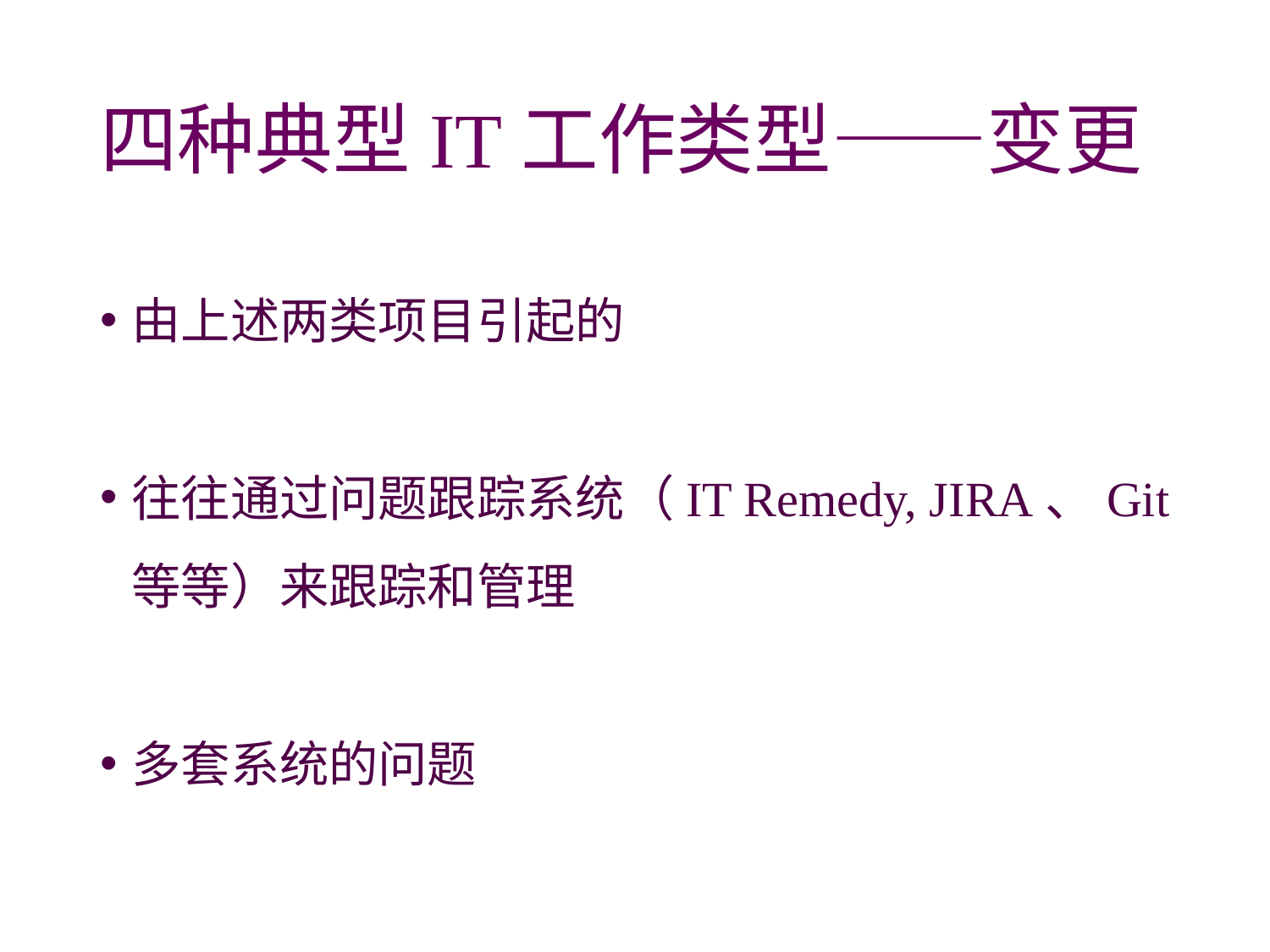

# 四种典型IT工作类型——变更
由上述两类项目引起的

往往通过问题跟踪系统（IT Remedy, JIRA、Git等等）来跟踪和管理

多套系统的问题